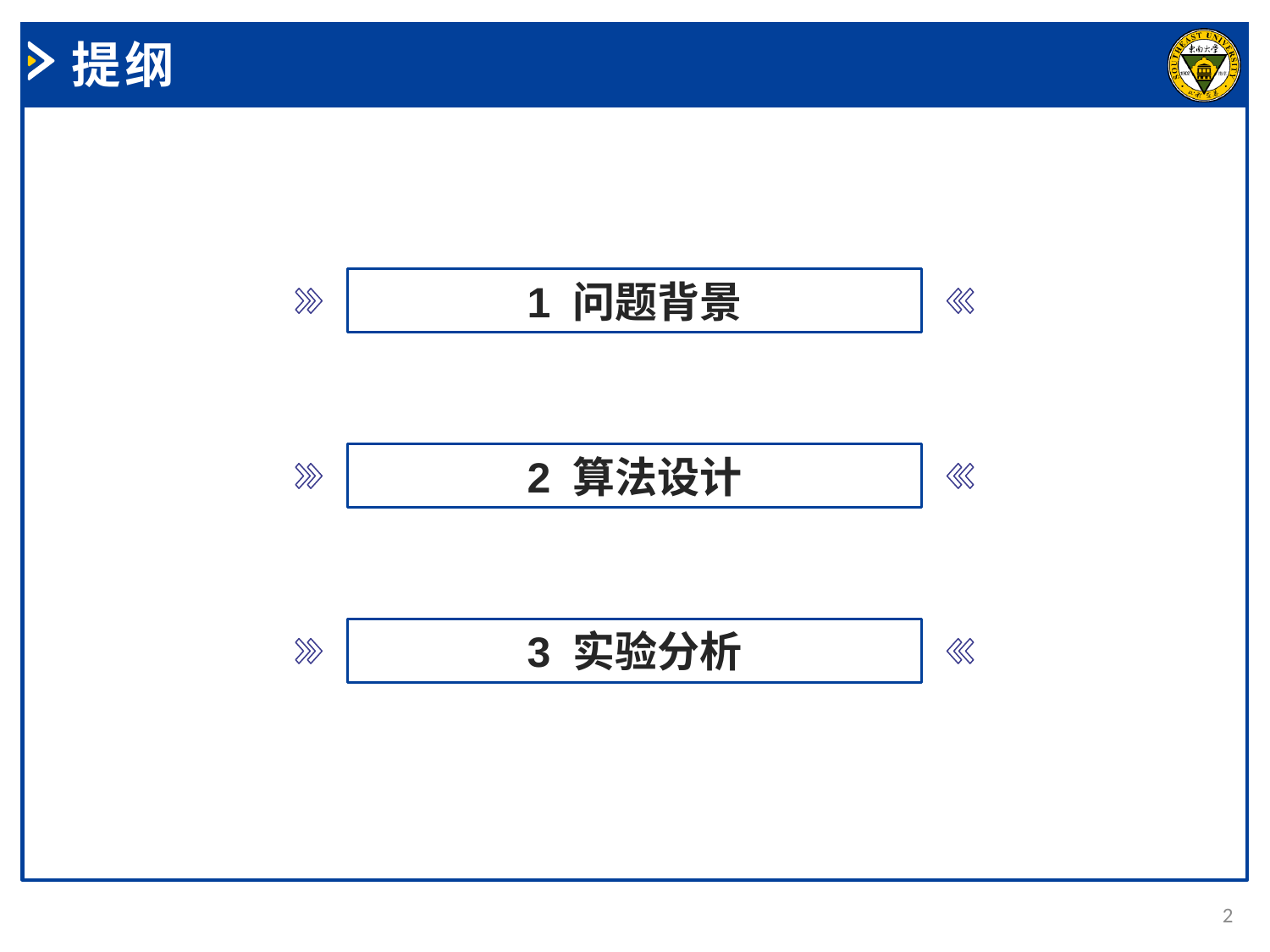

提纲
1 问题背景

2 算法设计

3 实验分析

2